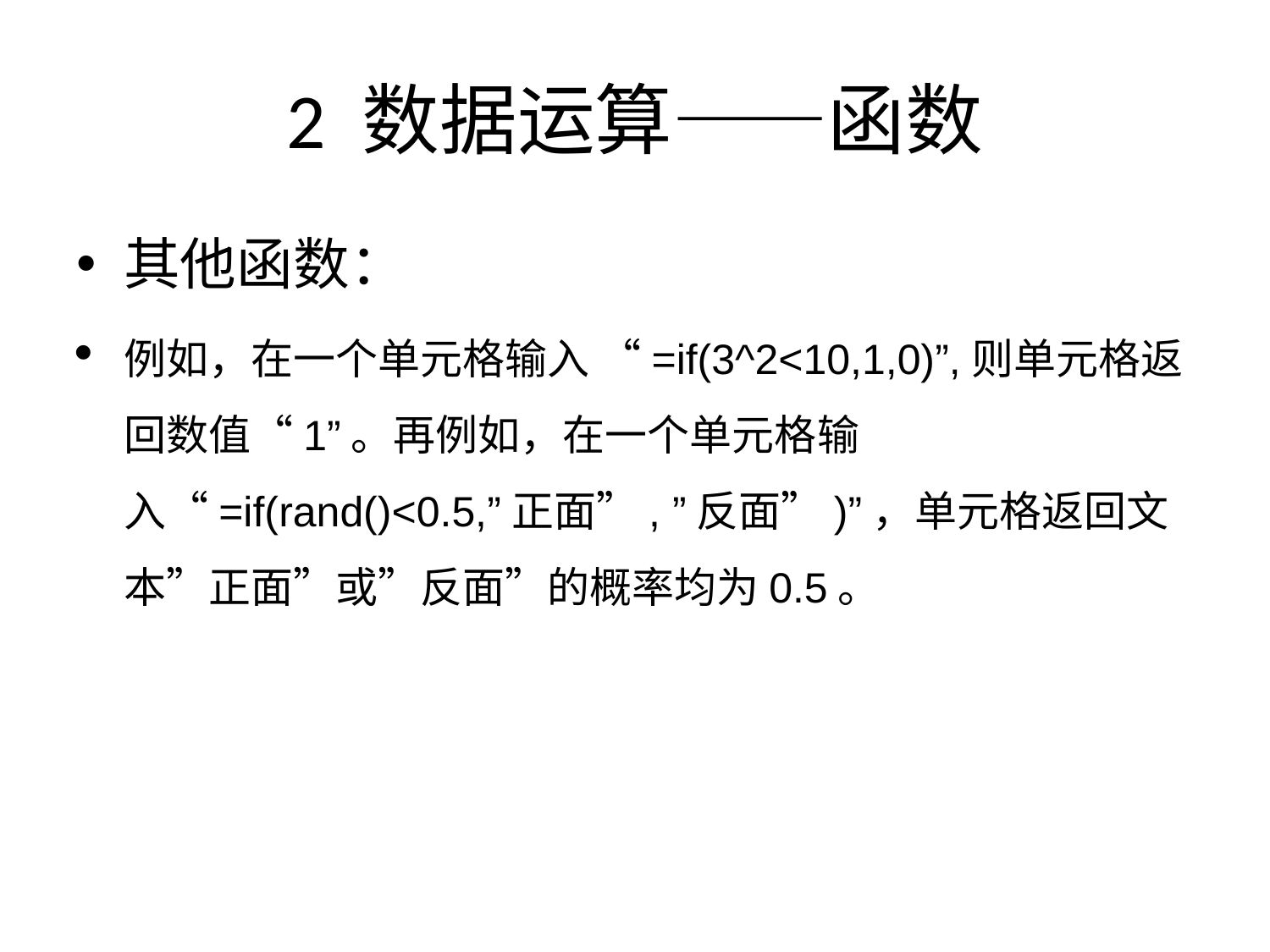

# 2 数据运算——函数
其他函数：
例如，在一个单元格输入 “=if(3^2<10,1,0)”,则单元格返回数值“1”。再例如，在一个单元格输入“=if(rand()<0.5,”正面”, ”反面”)”，单元格返回文本”正面”或”反面”的概率均为0.5。